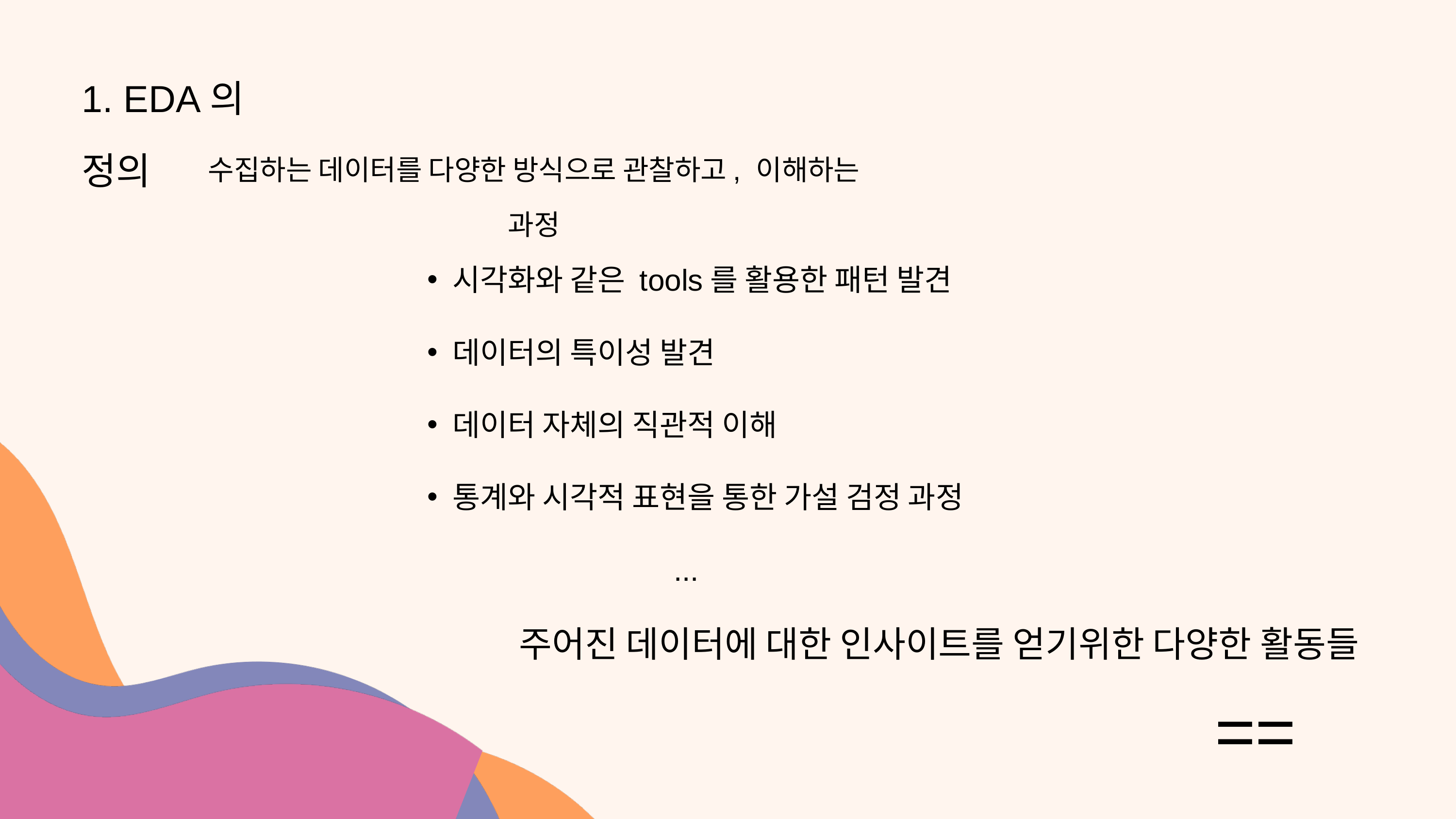

1. EDA의 정의
수집하는 데이터를 다양한 방식으로 관찰하고, 이해하는 과정

시각화와 같은 tools를 활용한 패턴 발견
데이터의 특이성 발견
데이터 자체의 직관적 이해
통계와 시각적 표현을 통한 가설 검정 과정
...

주어진 데이터에 대한 인사이트를 얻기위한 다양한 활동들
== EDA